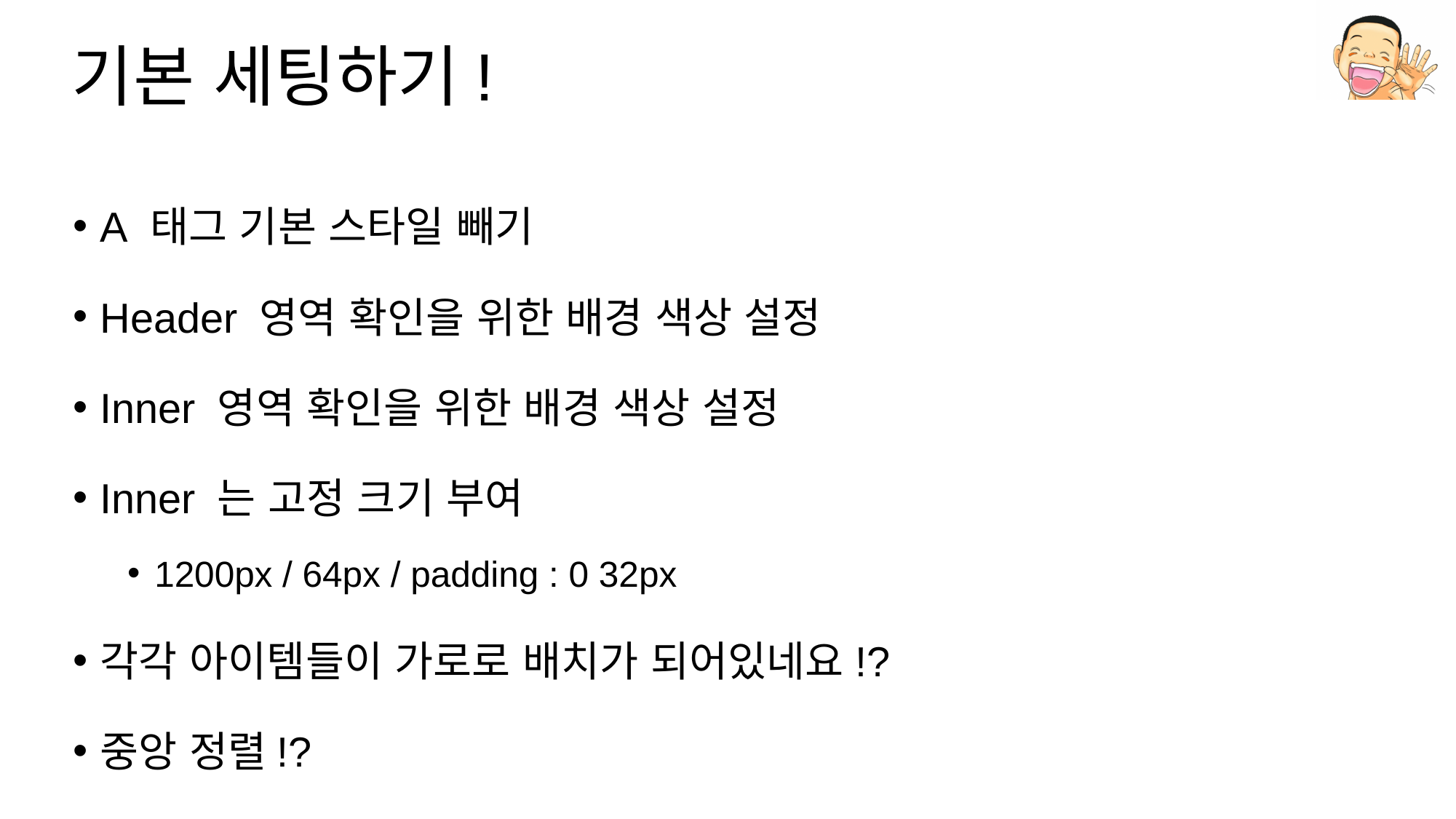

# 기본 세팅하기!
A 태그 기본 스타일 빼기
Header 영역 확인을 위한 배경 색상 설정
Inner 영역 확인을 위한 배경 색상 설정
Inner 는 고정 크기 부여
1200px / 64px / padding : 0 32px
각각 아이템들이 가로로 배치가 되어있네요!?
중앙 정렬!?